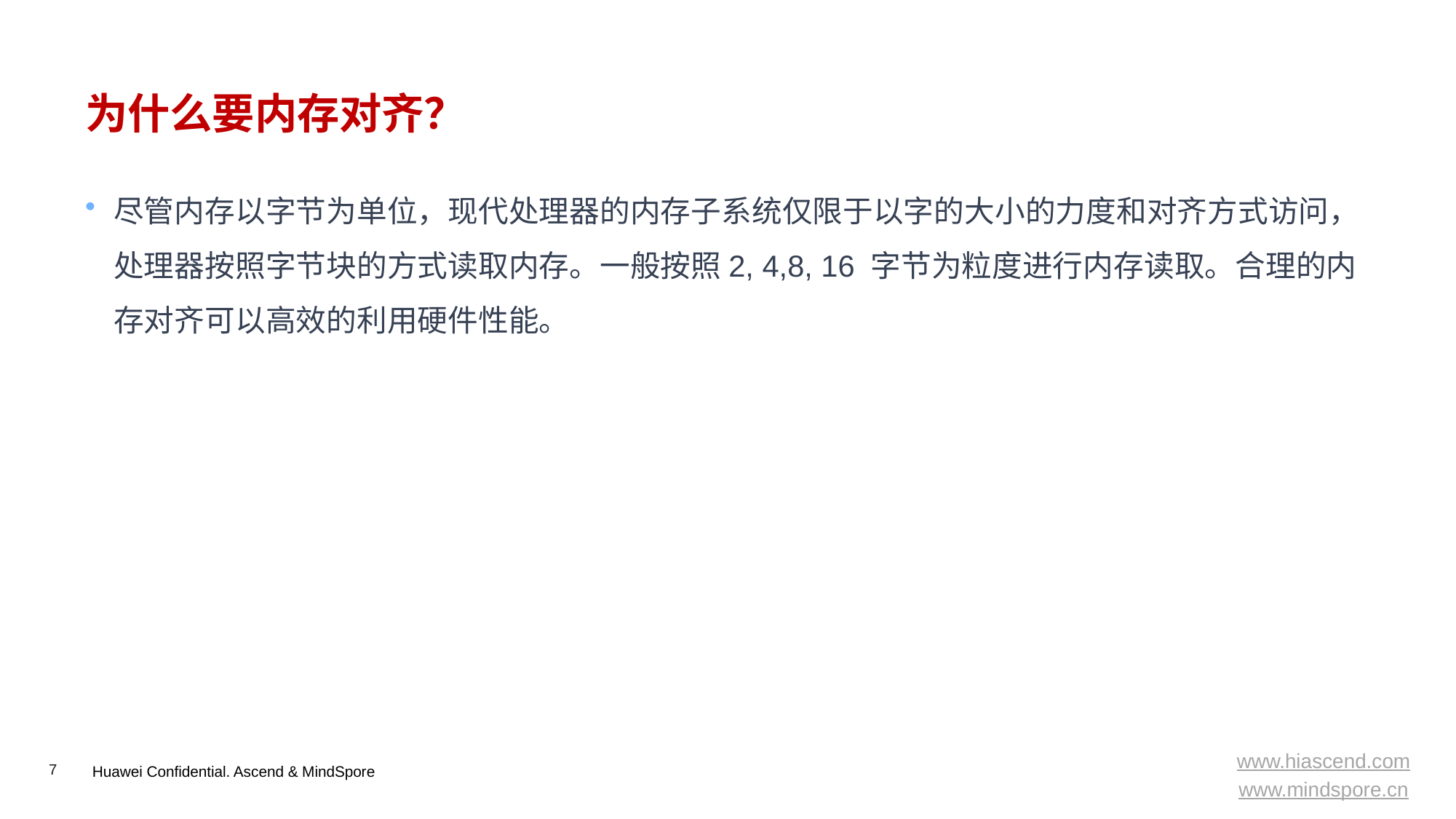

# 为什么要内存对齐？
尽管内存以字节为单位，现代处理器的内存子系统仅限于以字的大小的力度和对齐方式访问，处理器按照字节块的方式读取内存。一般按照2, 4,8, 16 字节为粒度进行内存读取。合理的内存对齐可以高效的利用硬件性能。